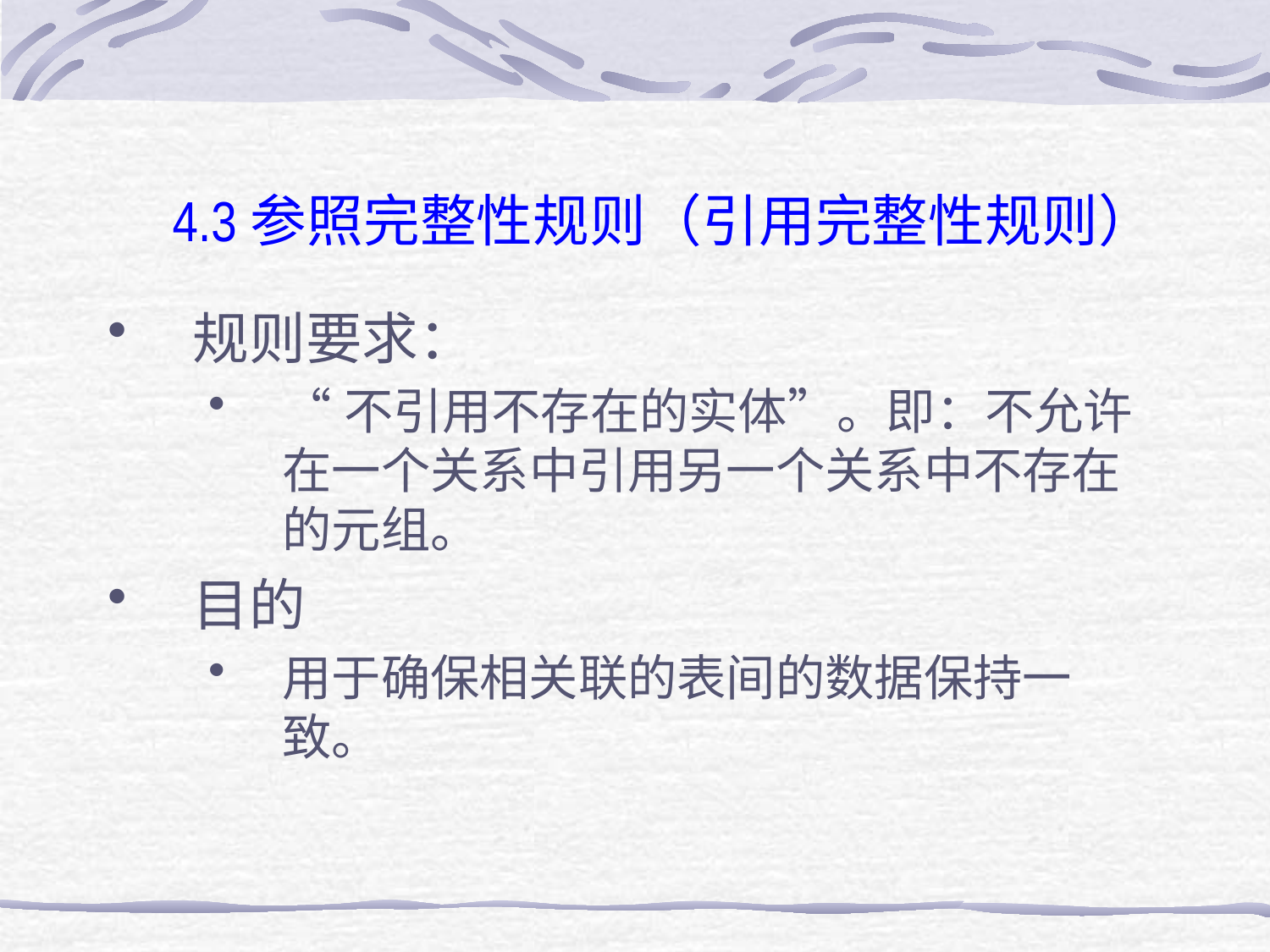

# 4.3参照完整性规则（引用完整性规则）
规则要求：
“不引用不存在的实体”。即：不允许在一个关系中引用另一个关系中不存在的元组。
目的
用于确保相关联的表间的数据保持一致。